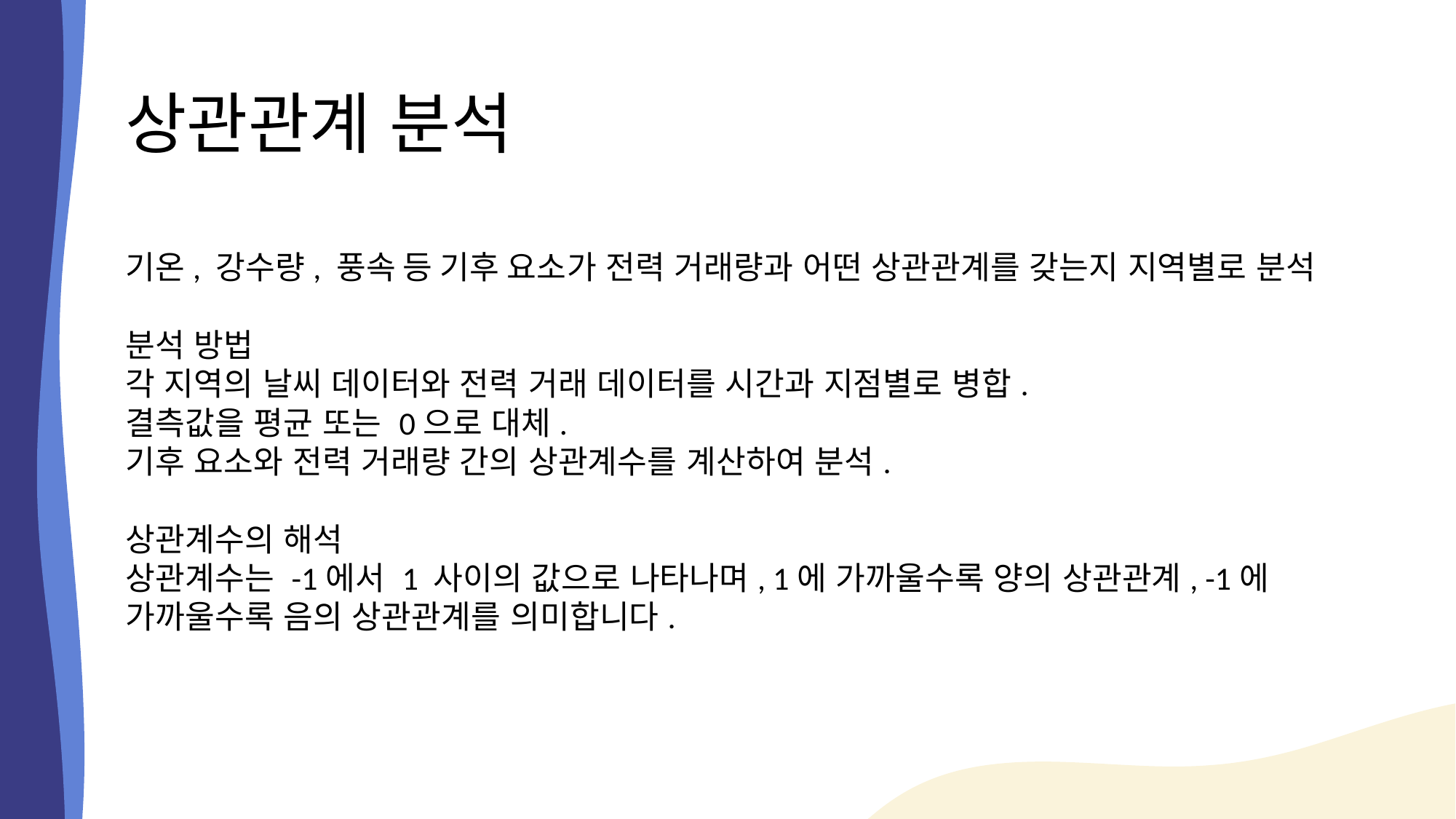

# 상관관계 분석
기온, 강수량, 풍속 등 기후 요소가 전력 거래량과 어떤 상관관계를 갖는지 지역별로 분석

분석 방법
각 지역의 날씨 데이터와 전력 거래 데이터를 시간과 지점별로 병합.
결측값을 평균 또는 0으로 대체.
기후 요소와 전력 거래량 간의 상관계수를 계산하여 분석.

상관계수의 해석
상관계수는 -1에서 1 사이의 값으로 나타나며, 1에 가까울수록 양의 상관관계, -1에 가까울수록 음의 상관관계를 의미합니다.